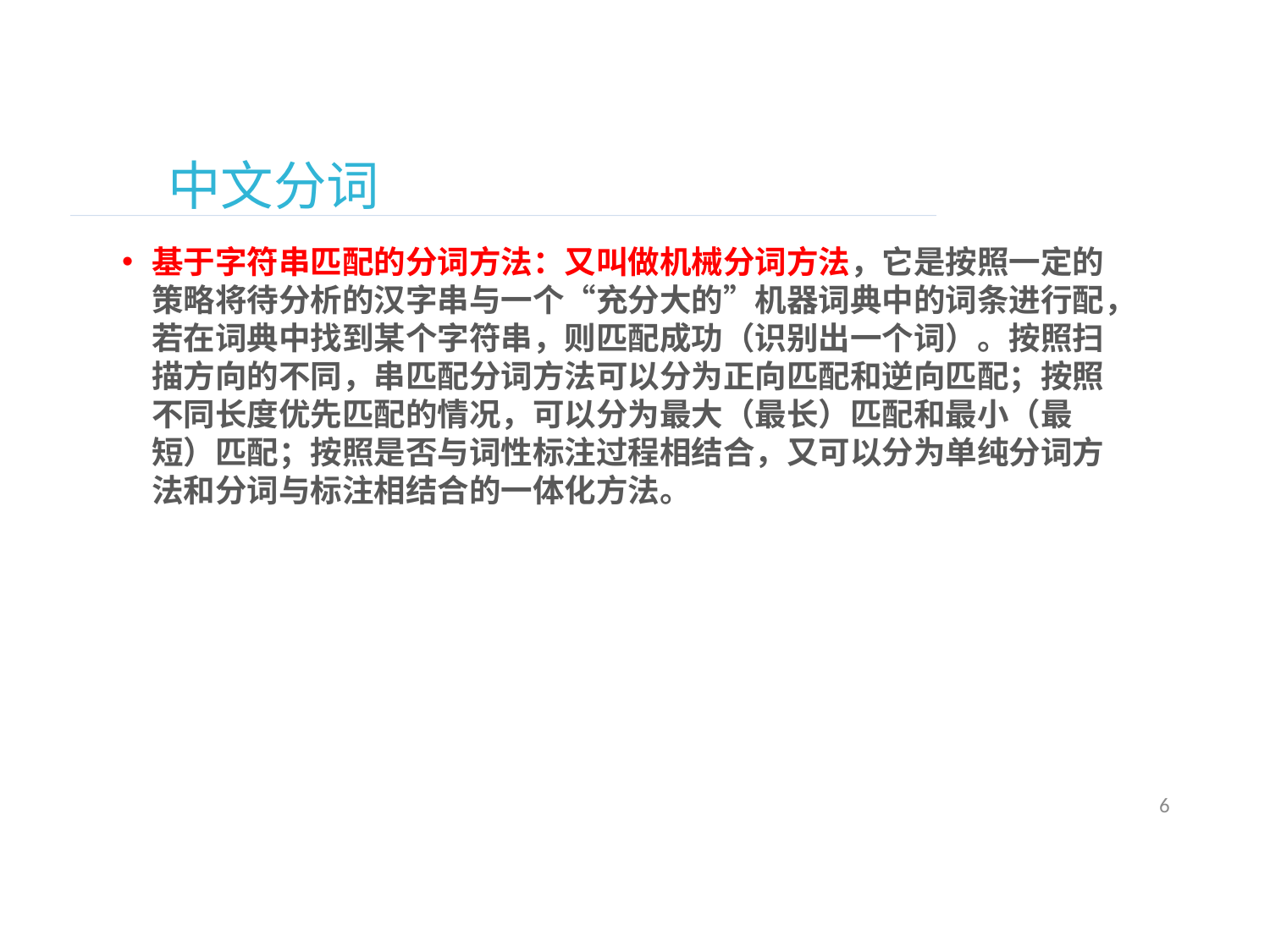

中文分词

基于字符串匹配的分词方法：又叫做机械分词方法，它是按照一定的策略将待分析的汉字串与一个“充分大的”机器词典中的词条进行配，若在词典中找到某个字符串，则匹配成功（识别出一个词）。按照扫描方向的不同，串匹配分词方法可以分为正向匹配和逆向匹配；按照不同长度优先匹配的情况，可以分为最大（最长）匹配和最小（最短）匹配；按照是否与词性标注过程相结合，又可以分为单纯分词方法和分词与标注相结合的一体化方法。
6